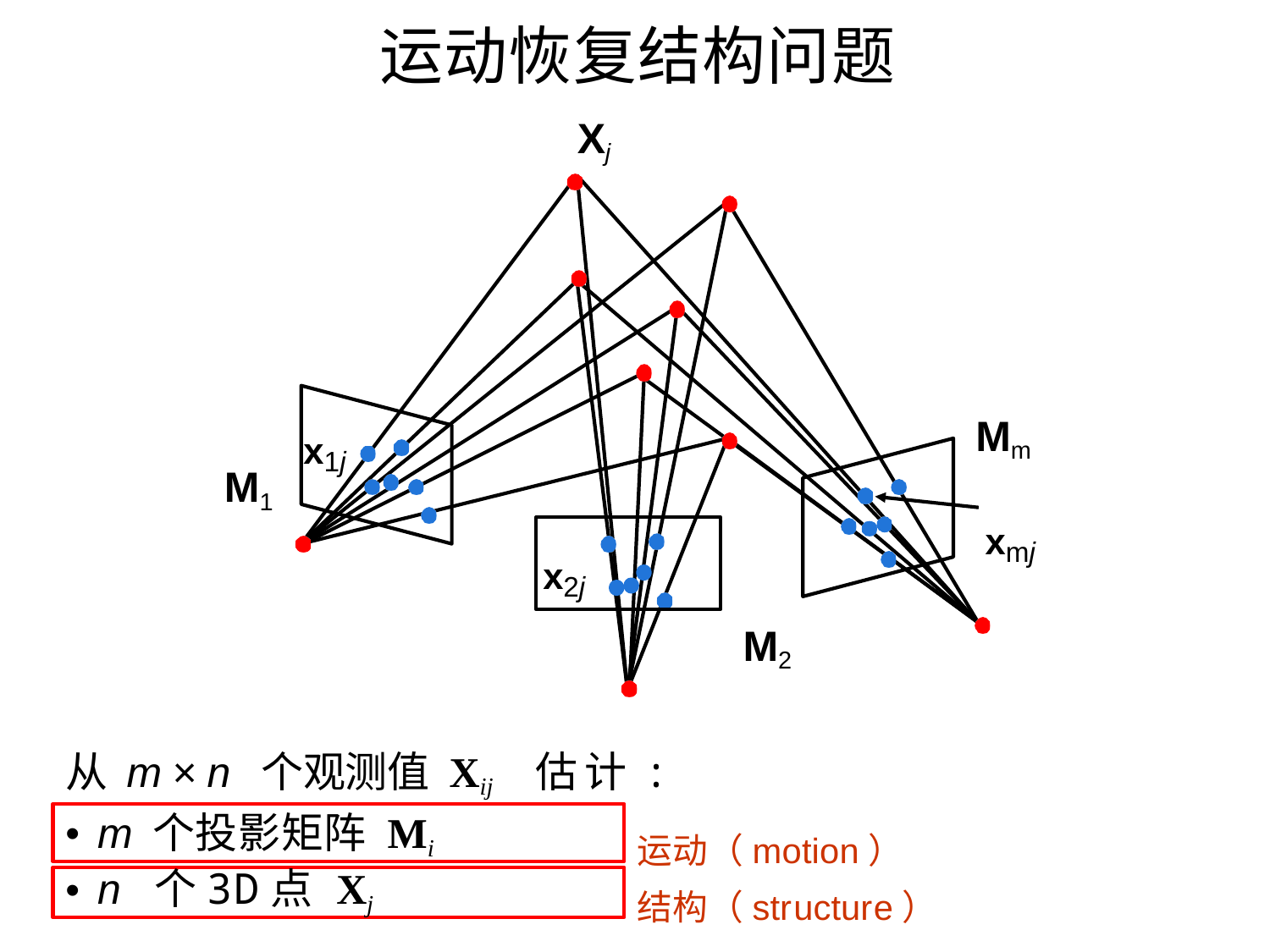

# 运动恢复结构问题
Xj

Mm  xmj

x1j

M1

x2j

M2

从 m × n  个观测值 Xij 估计:
m 个投影矩阵 Mi
运动（motion）
结构（structure）
n  个3D点 Xj